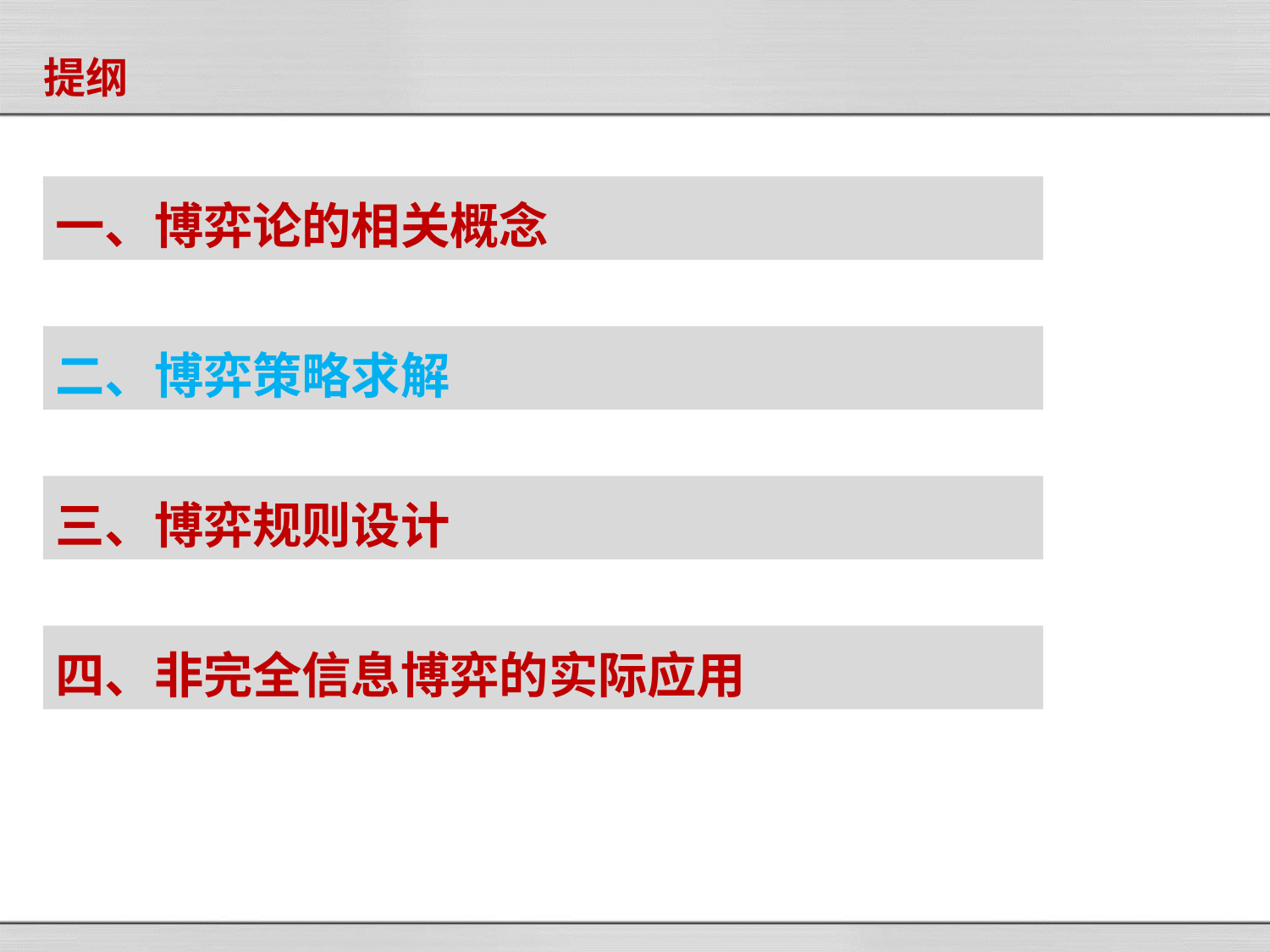

提纲
一、博弈论的相关概念
二、博弈策略求解
三、博弈规则设计
四、非完全信息博弈的实际应用